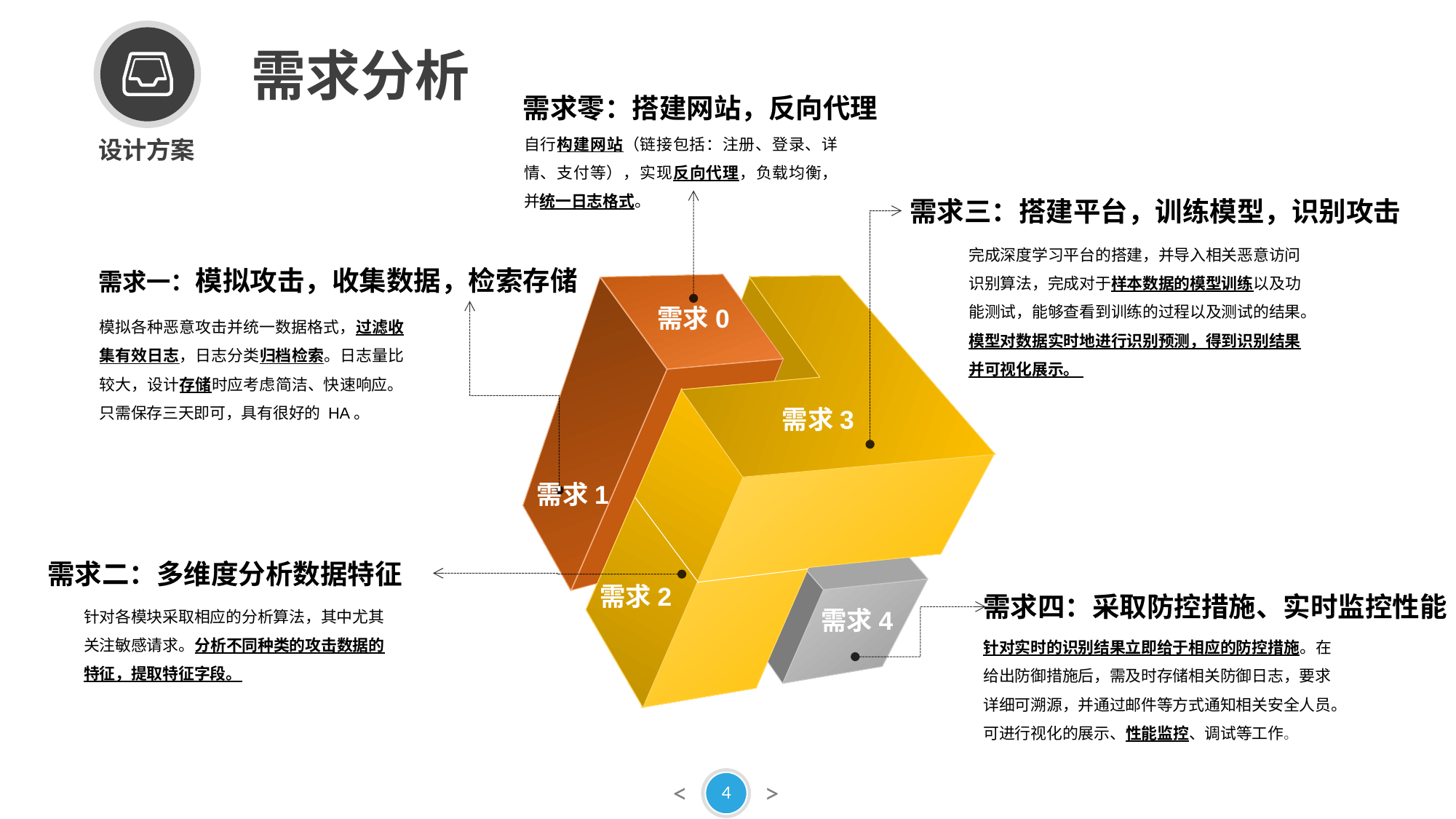

设计方案
需求分析
需求零：搭建网站，反向代理
自行构建网站（链接包括：注册、登录、详情、支付等），实现反向代理，负载均衡，并统一日志格式。
需求三：搭建平台，训练模型，识别攻击
完成深度学习平台的搭建，并导入相关恶意访问识别算法，完成对于样本数据的模型训练以及功能测试，能够查看到训练的过程以及测试的结果。模型对数据实时地进行识别预测，得到识别结果并可视化展示。
需求一：模拟攻击，收集数据，检索存储

需求0
模拟各种恶意攻击并统一数据格式，过滤收集有效日志，日志分类归档检索。日志量比较大，设计存储时应考虑简洁、快速响应。只需保存三天即可，具有很好的 HA。

需求3

需求1

需求二：多维度分析数据特征
需求2
需求四：采取防控措施、实时监控性能
针对各模块采取相应的分析算法，其中尤其关注敏感请求。分析不同种类的攻击数据的特征，提取特征字段。
需求4
针对实时的识别结果立即给于相应的防控措施。在给出防御措施后，需及时存储相关防御日志，要求详细可溯源，并通过邮件等方式通知相关安全人员。可进行视化的展示、性能监控、调试等工作。
4